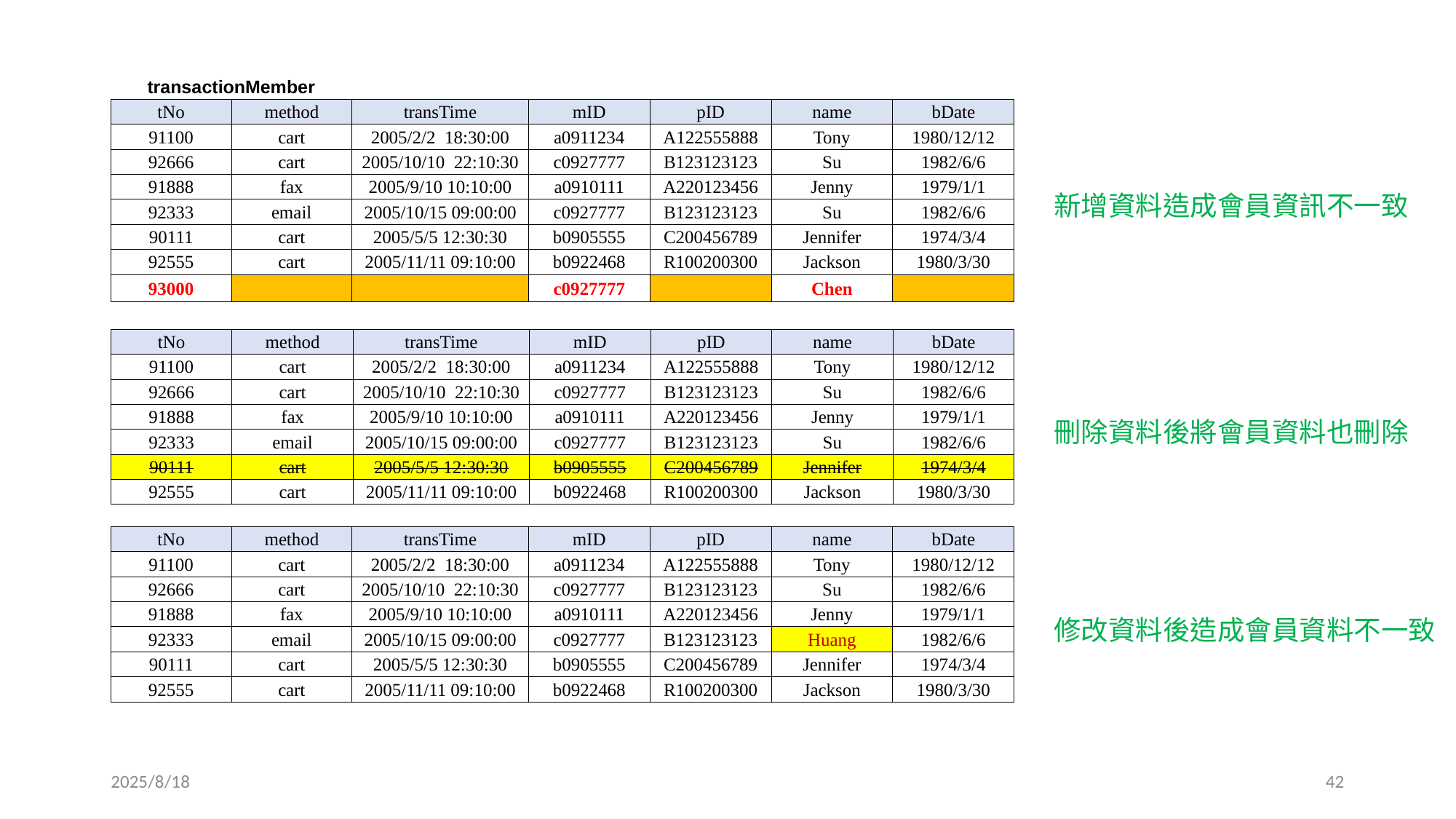

| transactionMember |  |  |  |  |  |  |
| --- | --- | --- | --- | --- | --- | --- |
| tNo | method | transTime | mID | pID | name | bDate |
| 91100 | cart | 2005/2/2 18:30:00 | a0911234 | A122555888 | Tony | 1980/12/12 |
| 92666 | cart | 2005/10/10 22:10:30 | c0927777 | B123123123 | Su | 1982/6/6 |
| 91888 | fax | 2005/9/10 10:10:00 | a0910111 | A220123456 | Jenny | 1979/1/1 |
| 92333 | email | 2005/10/15 09:00:00 | c0927777 | B123123123 | Su | 1982/6/6 |
| 90111 | cart | 2005/5/5 12:30:30 | b0905555 | C200456789 | Jennifer | 1974/3/4 |
| 92555 | cart | 2005/11/11 09:10:00 | b0922468 | R100200300 | Jackson | 1980/3/30 |
| 93000 |  |  | c0927777 |  | Chen |  |
新增資料造成會員資訊不一致
| tNo | method | transTime | mID | pID | name | bDate |
| --- | --- | --- | --- | --- | --- | --- |
| 91100 | cart | 2005/2/2 18:30:00 | a0911234 | A122555888 | Tony | 1980/12/12 |
| 92666 | cart | 2005/10/10 22:10:30 | c0927777 | B123123123 | Su | 1982/6/6 |
| 91888 | fax | 2005/9/10 10:10:00 | a0910111 | A220123456 | Jenny | 1979/1/1 |
| 92333 | email | 2005/10/15 09:00:00 | c0927777 | B123123123 | Su | 1982/6/6 |
| 90111 | cart | 2005/5/5 12:30:30 | b0905555 | C200456789 | Jennifer | 1974/3/4 |
| 92555 | cart | 2005/11/11 09:10:00 | b0922468 | R100200300 | Jackson | 1980/3/30 |
刪除資料後將會員資料也刪除
| tNo | method | transTime | mID | pID | name | bDate |
| --- | --- | --- | --- | --- | --- | --- |
| 91100 | cart | 2005/2/2 18:30:00 | a0911234 | A122555888 | Tony | 1980/12/12 |
| 92666 | cart | 2005/10/10 22:10:30 | c0927777 | B123123123 | Su | 1982/6/6 |
| 91888 | fax | 2005/9/10 10:10:00 | a0910111 | A220123456 | Jenny | 1979/1/1 |
| 92333 | email | 2005/10/15 09:00:00 | c0927777 | B123123123 | Huang | 1982/6/6 |
| 90111 | cart | 2005/5/5 12:30:30 | b0905555 | C200456789 | Jennifer | 1974/3/4 |
| 92555 | cart | 2005/11/11 09:10:00 | b0922468 | R100200300 | Jackson | 1980/3/30 |
修改資料後造成會員資料不一致
2025/8/18
42